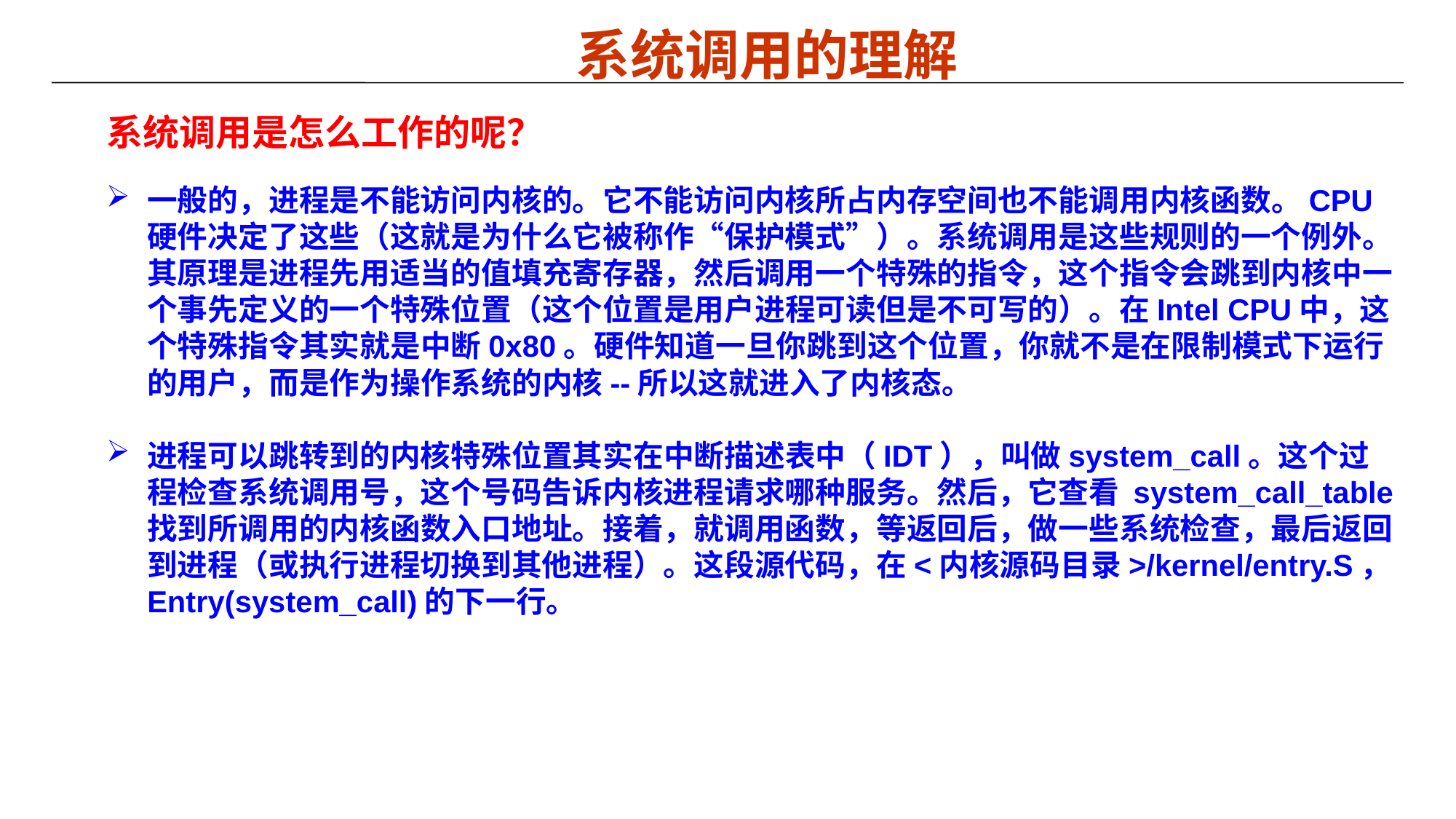

# 系统调用的理解
系统调用是怎么工作的呢？
一般的，进程是不能访问内核的。它不能访问内核所占内存空间也不能调用内核函数。CPU硬件决定了这些（这就是为什么它被称作“保护模式”）。系统调用是这些规则的一个例外。其原理是进程先用适当的值填充寄存器，然后调用一个特殊的指令，这个指令会跳到内核中一个事先定义的一个特殊位置（这个位置是用户进程可读但是不可写的）。在Intel CPU中，这个特殊指令其实就是中断0x80。硬件知道一旦你跳到这个位置，你就不是在限制模式下运行的用户，而是作为操作系统的内核--所以这就进入了内核态。

进程可以跳转到的内核特殊位置其实在中断描述表中（IDT），叫做system_call。这个过程检查系统调用号，这个号码告诉内核进程请求哪种服务。然后，它查看 system_call_table找到所调用的内核函数入口地址。接着，就调用函数，等返回后，做一些系统检查，最后返回到进程（或执行进程切换到其他进程）。这段源代码，在<内核源码目录>/kernel/entry.S，Entry(system_call)的下一行。